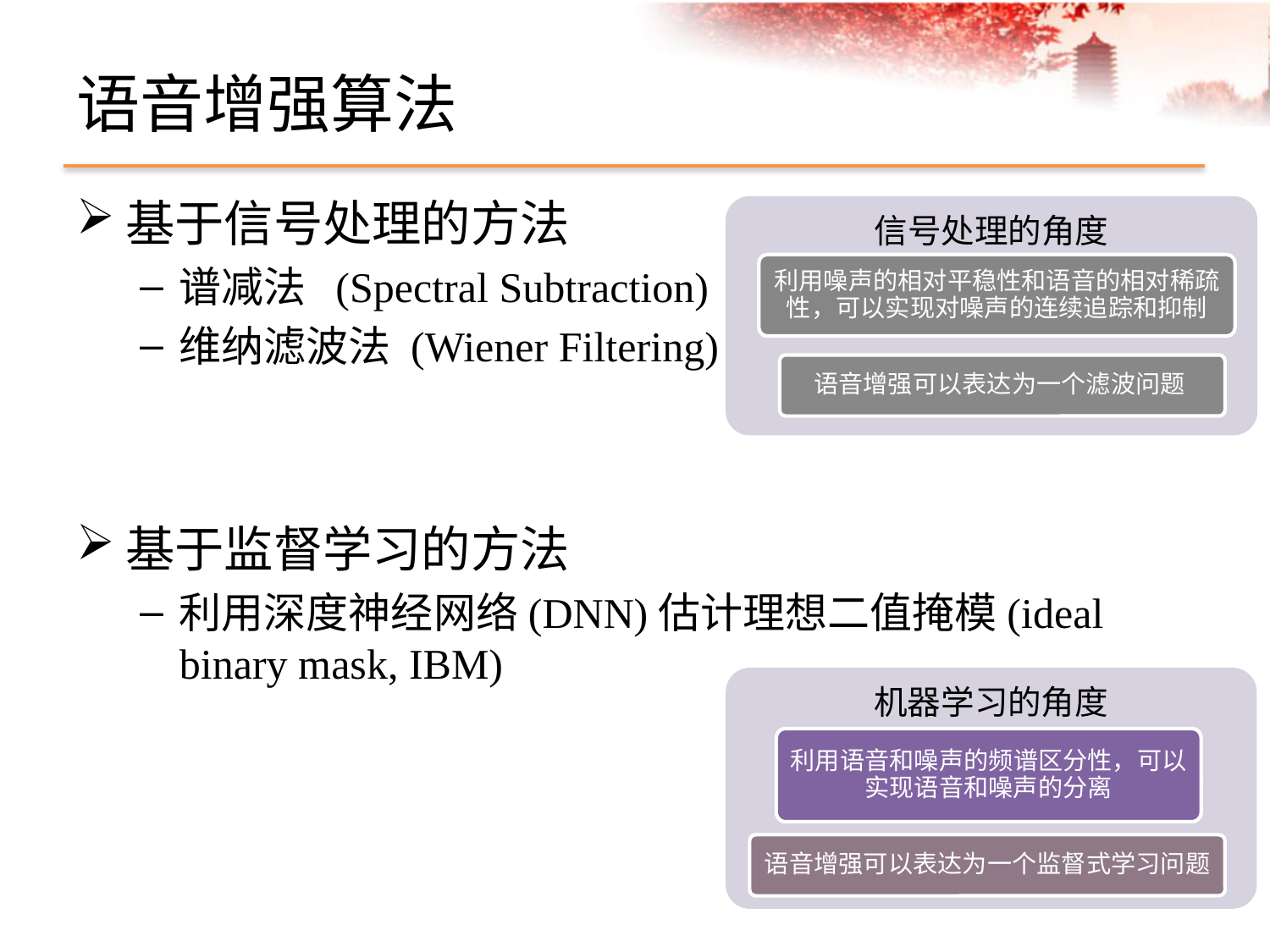

# 语音增强算法
基于信号处理的方法
谱减法  (Spectral Subtraction)
维纳滤波法 (Wiener Filtering)

基于监督学习的方法
利用深度神经网络(DNN)估计理想二值掩模(ideal binary mask, IBM)

信号处理的角度

利用噪声的相对平稳性和语音的相对稀疏性，可以实现对噪声的连续追踪和抑制

语音增强可以表达为一个滤波问题

机器学习的角度

利用语音和噪声的频谱区分性，可以实现语音和噪声的分离

语音增强可以表达为一个监督式学习问题